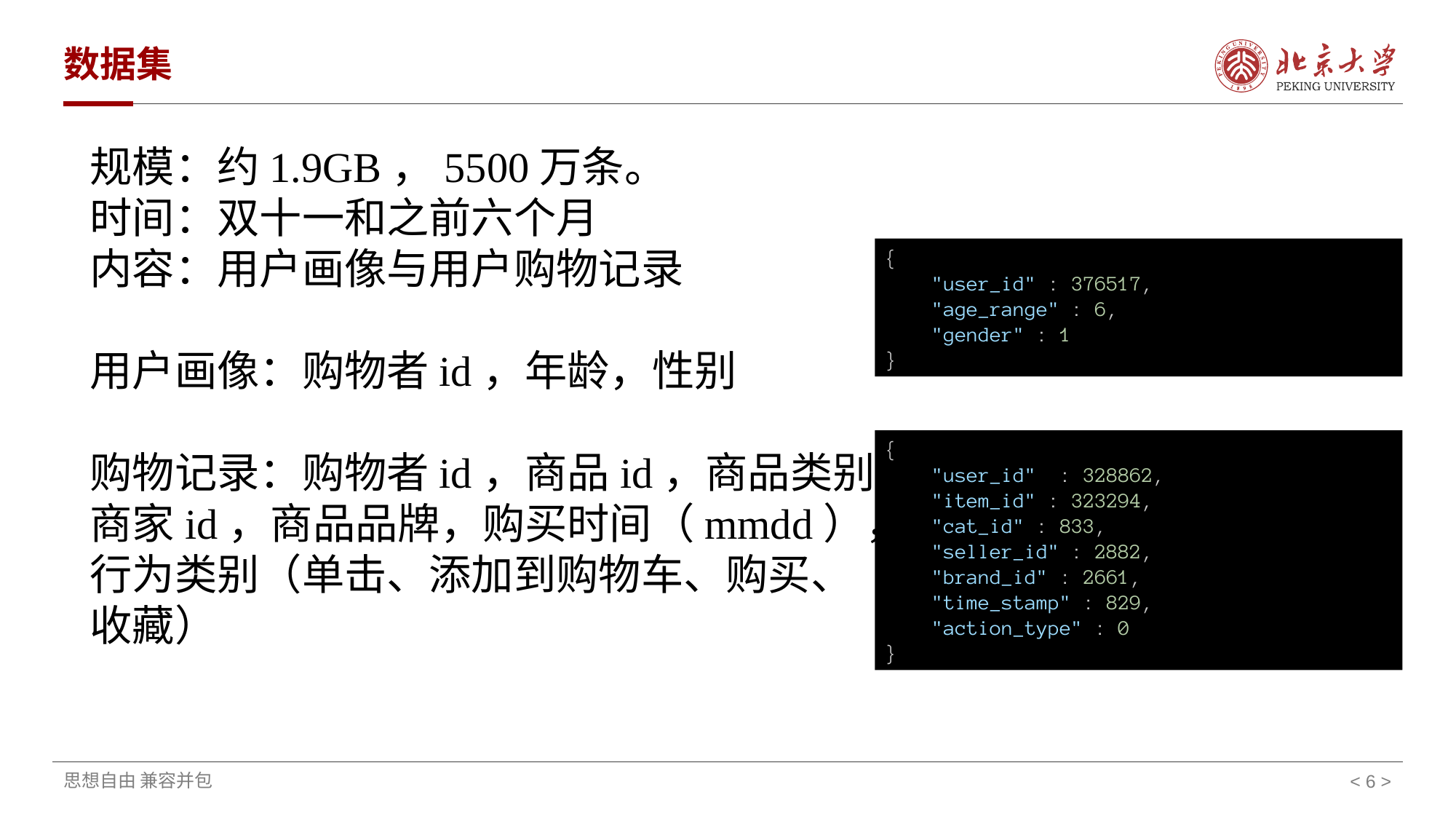

# 数据集
规模：约1.9GB，5500万条。
时间：双十一和之前六个月
内容：用户画像与用户购物记录

用户画像：购物者id，年龄，性别

购物记录：购物者id，商品id，商品类别，
商家id，商品品牌，购买时间（mmdd），
行为类别（单击、添加到购物车、购买、
收藏）

{
    "user_id" : 376517,
    "age_range" : 6,
    "gender" : 1
}
{
    "user_id"  : 328862,
    "item_id" : 323294,
    "cat_id" : 833,
    "seller_id" : 2882,
    "brand_id" : 2661,
    "time_stamp" : 829,
    "action_type" : 0
}
< 6 >